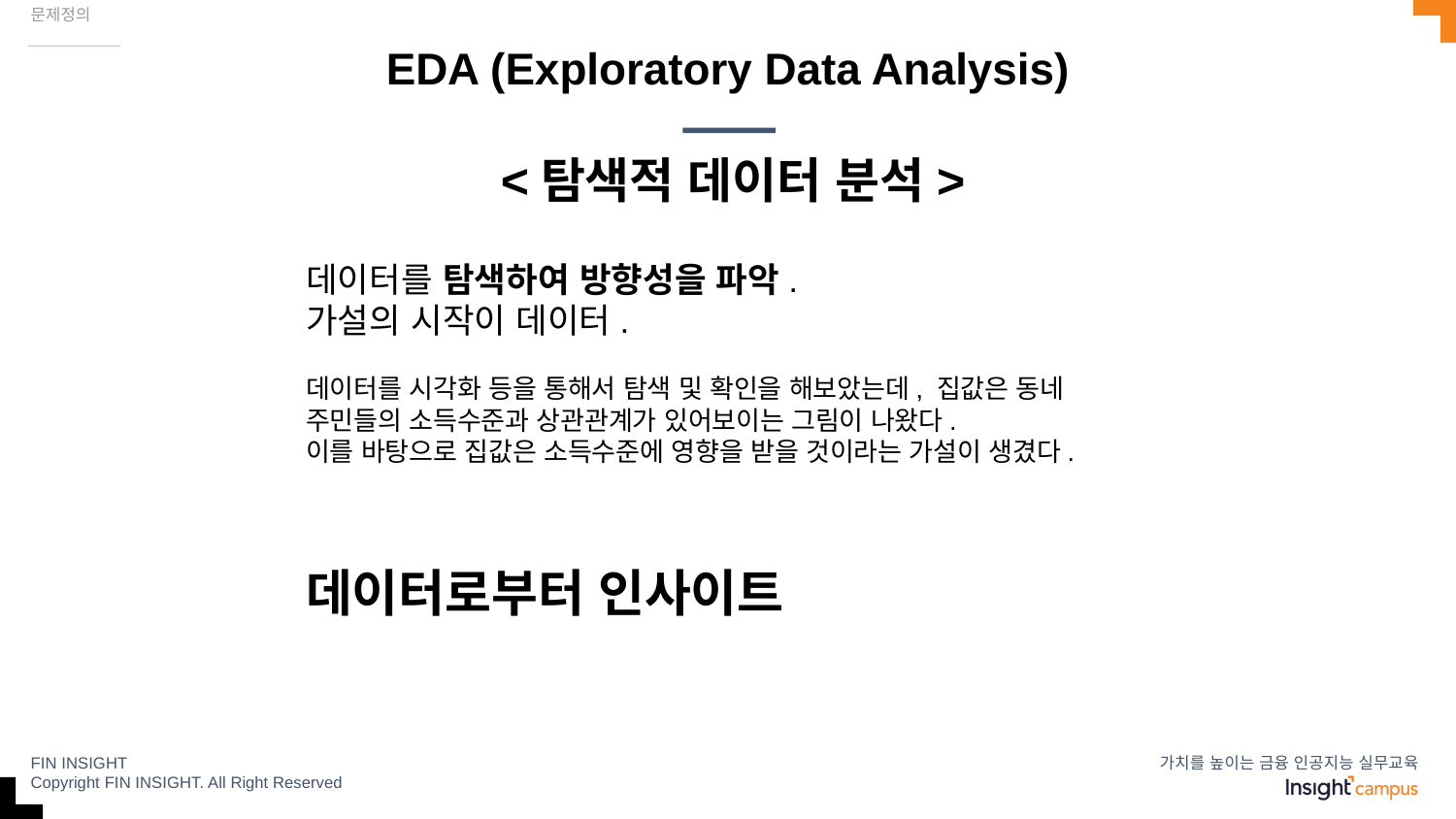

문제정의
# EDA (Exploratory Data Analysis)
<탐색적 데이터 분석>
데이터를 탐색하여 방향성을 파악.
가설의 시작이 데이터.

데이터를 시각화 등을 통해서 탐색 및 확인을 해보았는데, 집값은 동네 주민들의 소득수준과 상관관계가 있어보이는 그림이 나왔다.
이를 바탕으로 집값은 소득수준에 영향을 받을 것이라는 가설이 생겼다.

데이터로부터 인사이트